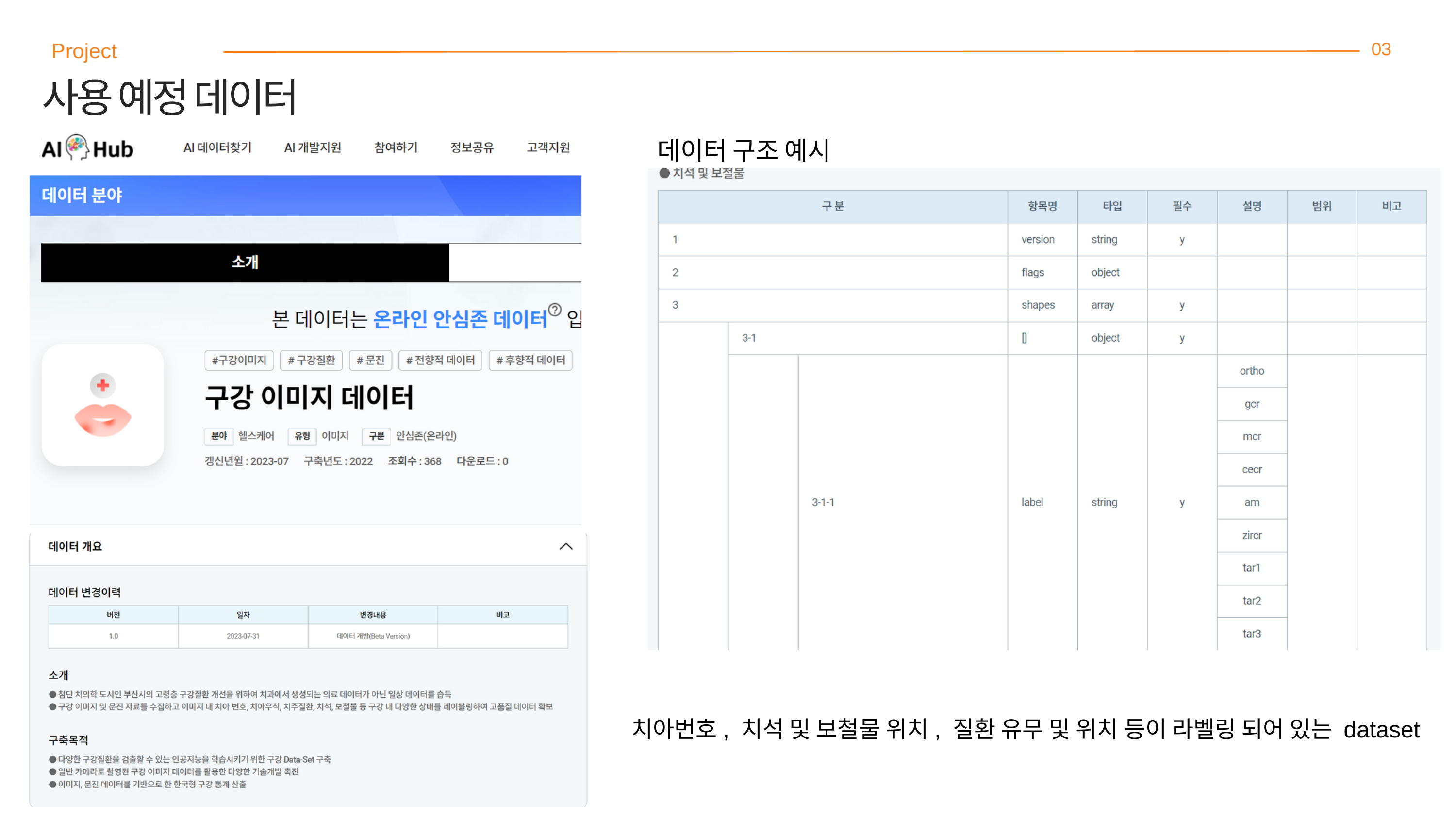

Project
03

사용 예정 데이터

데이터 구조 예시

치아번호, 치석 및 보철물 위치, 질환 유무 및 위치 등이 라벨링 되어 있는 dataset